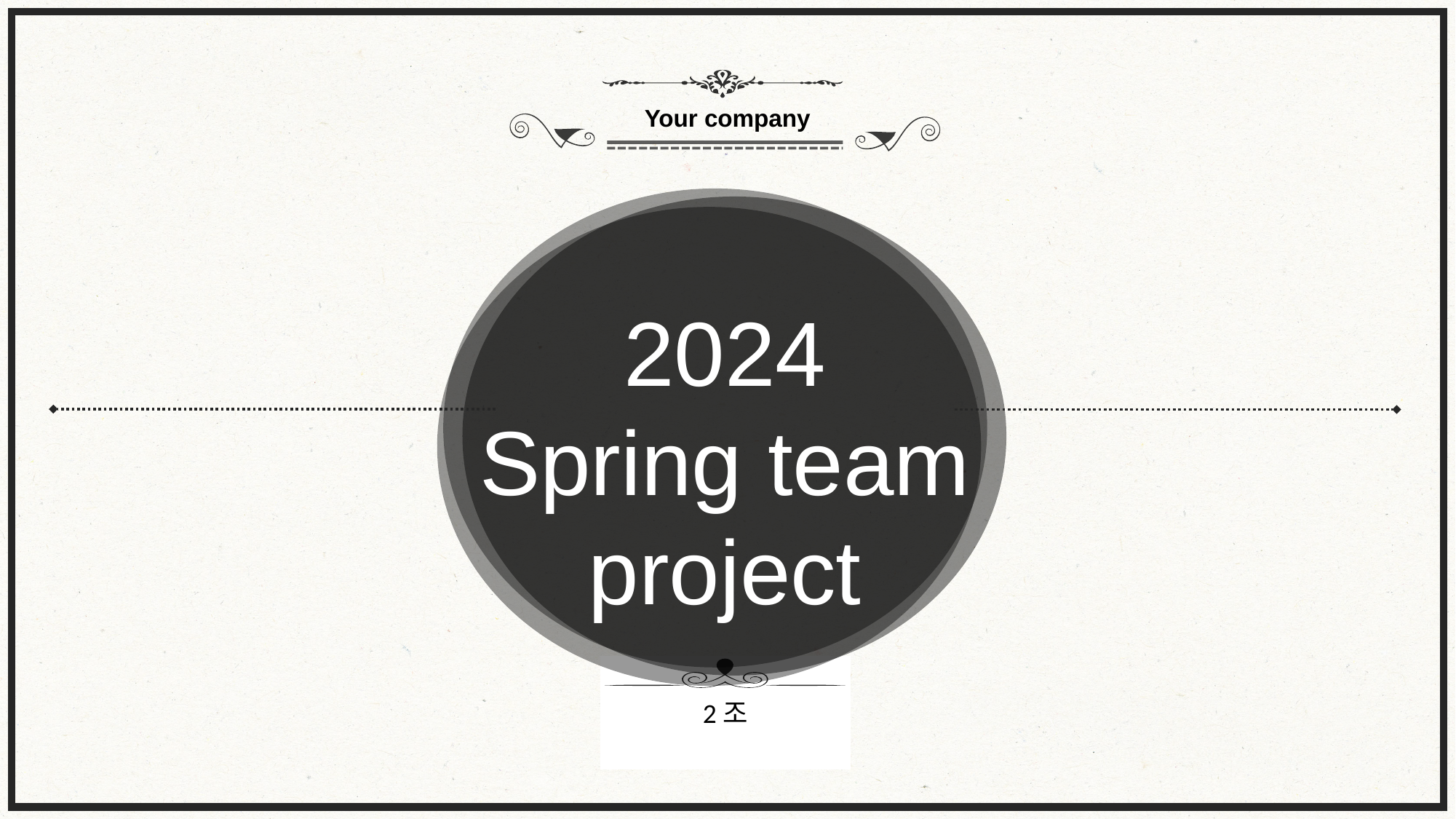

Your company

2024
Spring team
project
2조